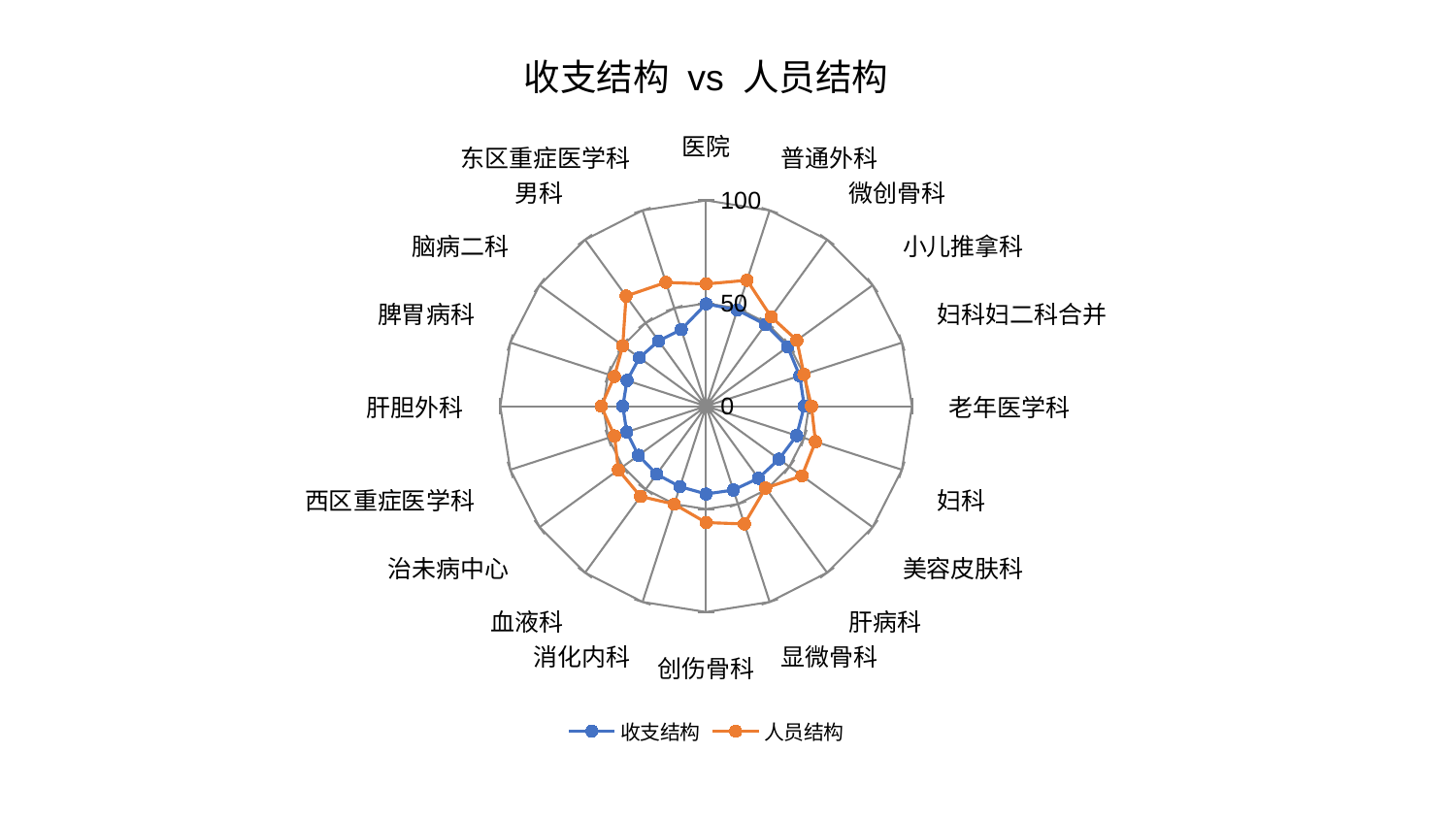

### Chart: 收支结构 vs 人员结构

| Category | 收支结构 | 人员结构 |
|---|---|---|
| 医院 | 49.70754660740682 | 59.40036921923445 |
| 普通外科 | 49.14595466342883 | 64.3296137543599 |
| 微创骨科 | 49.064422453234144 | 53.71186318903082 |
| 小儿推拿科 | 48.97461602851868 | 54.50032797498423 |
| 妇科妇二科合并 | 47.82397430504632 | 49.97767686858323 |
| 老年医学科 | 47.70661718899994 | 51.195971803373034 |
| 妇科 | 46.27910037867643 | 55.85368341635766 |
| 美容皮肤科 | 43.804394480565165 | 57.5849769812338 |
| 肝病科 | 43.2882901499196 | 49.17131753599982 |
| 显微骨科 | 42.82761339937723 | 60.15898087032054 |
| 创伤骨科 | 42.662205871426096 | 56.55054191926888 |
| 消化内科 | 41.110179421675966 | 50.05791610271096 |
| 血液科 | 40.8773099237419 | 54.21810973411233 |
| 治未病中心 | 40.65639845809217 | 52.697785534147904 |
| 西区重症医学科 | 40.55984240771452 | 46.804851780680835 |
| 肝胆外科 | 40.45796601295078 | 50.95703732709713 |
| 脾胃病科 | 40.380802750567725 | 46.86286532383698 |
| 脑病二科 | 40.06502433385143 | 50.052933613243916 |
| 男科 | 39.232574436703004 | 66.13944681288646 |
| 东区重症医学科 | 39.141001904058534 | 63.2538252690333 |
27